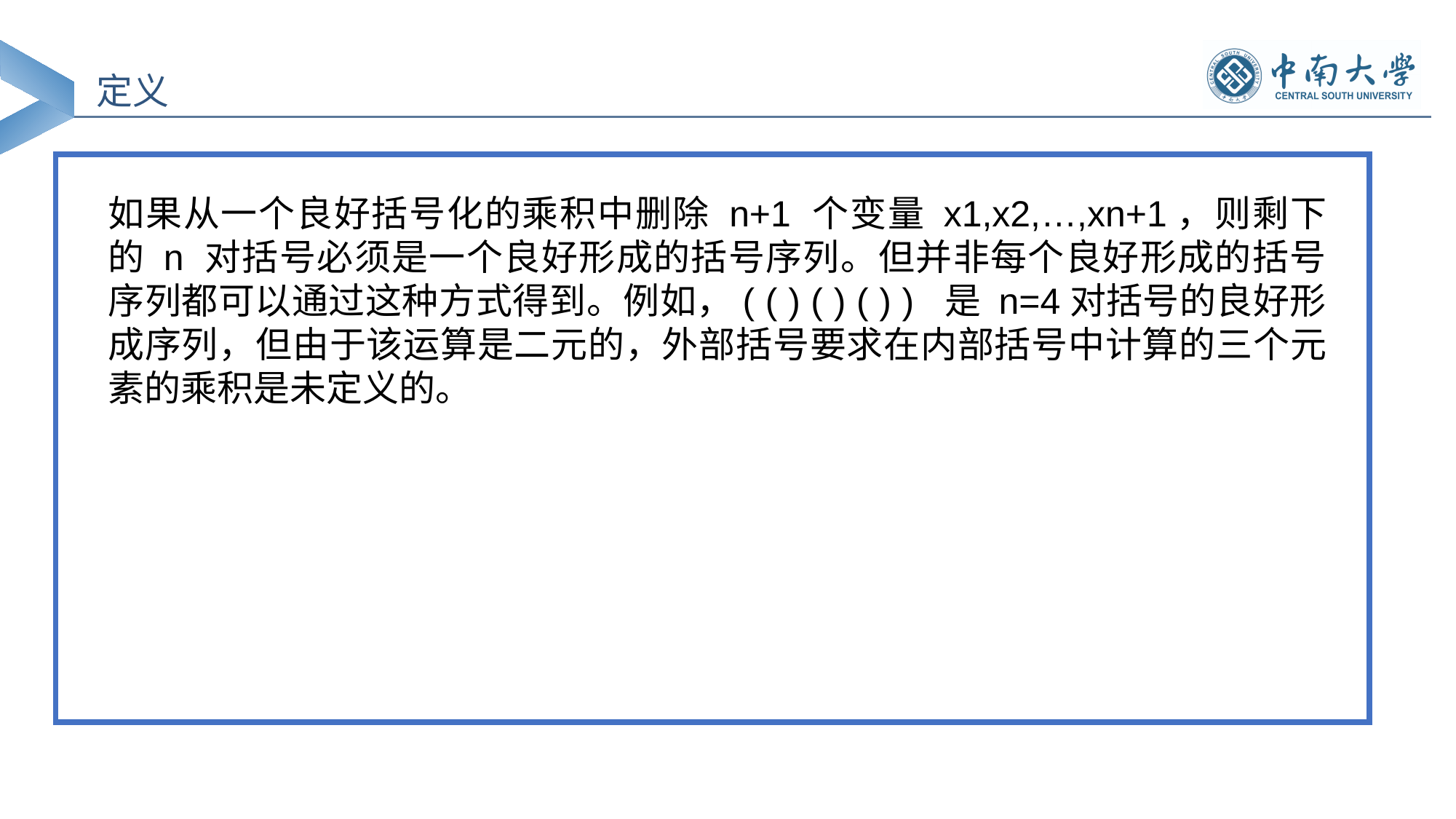

定义

如果从一个良好括号化的乘积中删除 n+1 个变量 x1,x2,…,xn+1，则剩下的 n 对括号必须是一个良好形成的括号序列。但并非每个良好形成的括号序列都可以通过这种方式得到。例如，( ( ) ( ) ( ) )  是 n=4对括号的良好形成序列，但由于该运算是二元的，外部括号要求在内部括号中计算的三个元素的乘积是未定义的。